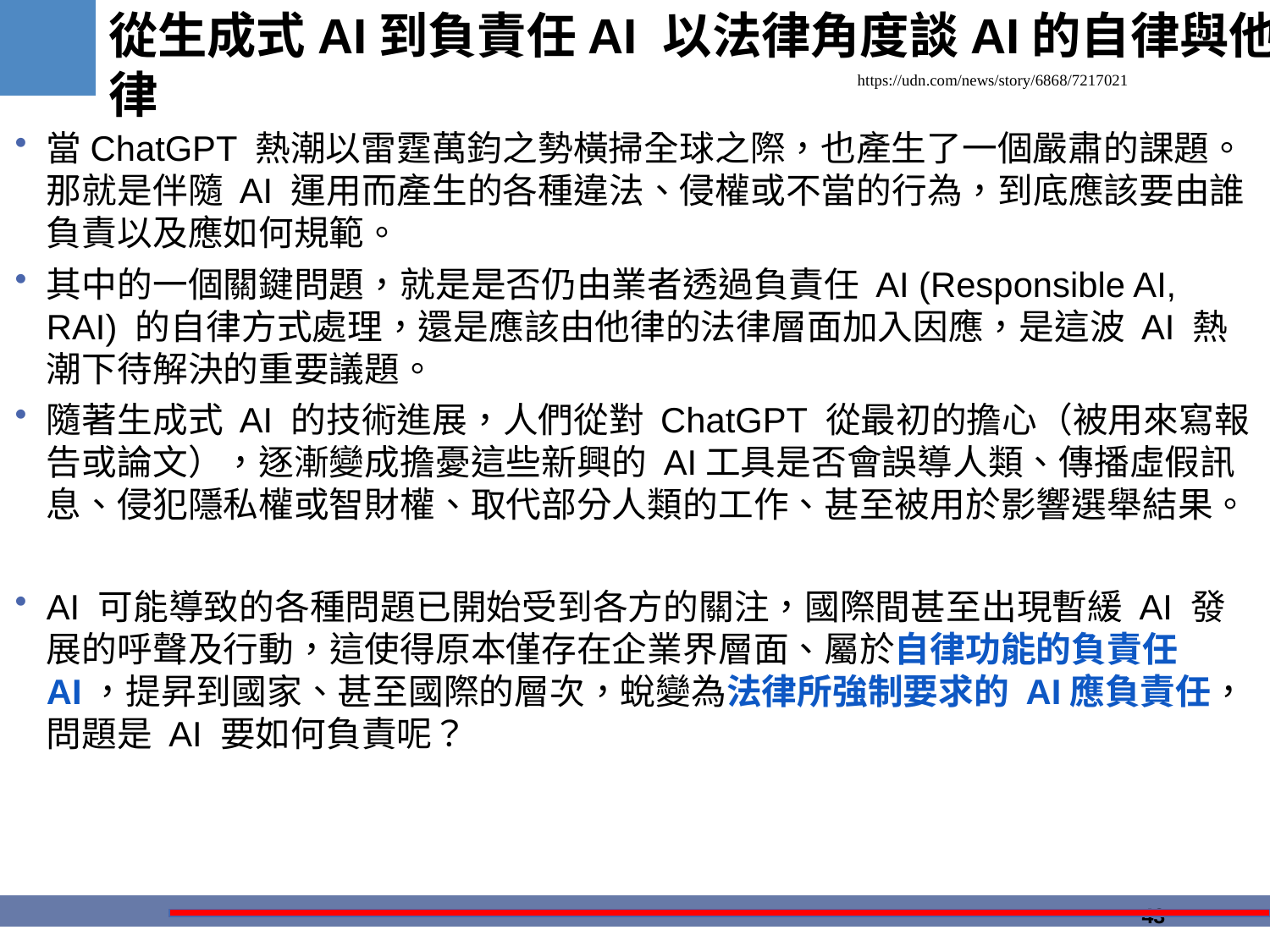

# 從生成式AI到負責任AI 以法律角度談AI的自律與他律
https://udn.com/news/story/6868/7217021
當ChatGPT 熱潮以雷霆萬鈞之勢橫掃全球之際，也產生了一個嚴肅的課題。那就是伴隨 AI 運用而產生的各種違法、侵權或不當的行為，到底應該要由誰負責以及應如何規範。
其中的一個關鍵問題，就是是否仍由業者透過負責任 AI (Responsible AI, RAI) 的自律方式處理，還是應該由他律的法律層面加入因應，是這波 AI 熱潮下待解決的重要議題。
隨著生成式 AI 的技術進展，人們從對 ChatGPT 從最初的擔心（被用來寫報告或論文），逐漸變成擔憂這些新興的 AI工具是否會誤導人類、傳播虛假訊息、侵犯隱私權或智財權、取代部分人類的工作、甚至被用於影響選舉結果。

AI 可能導致的各種問題已開始受到各方的關注，國際間甚至出現暫緩 AI 發展的呼聲及行動，這使得原本僅存在企業界層面、屬於自律功能的負責任 AI，提昇到國家、甚至國際的層次，蛻變為法律所強制要求的 AI應負責任，問題是 AI 要如何負責呢？